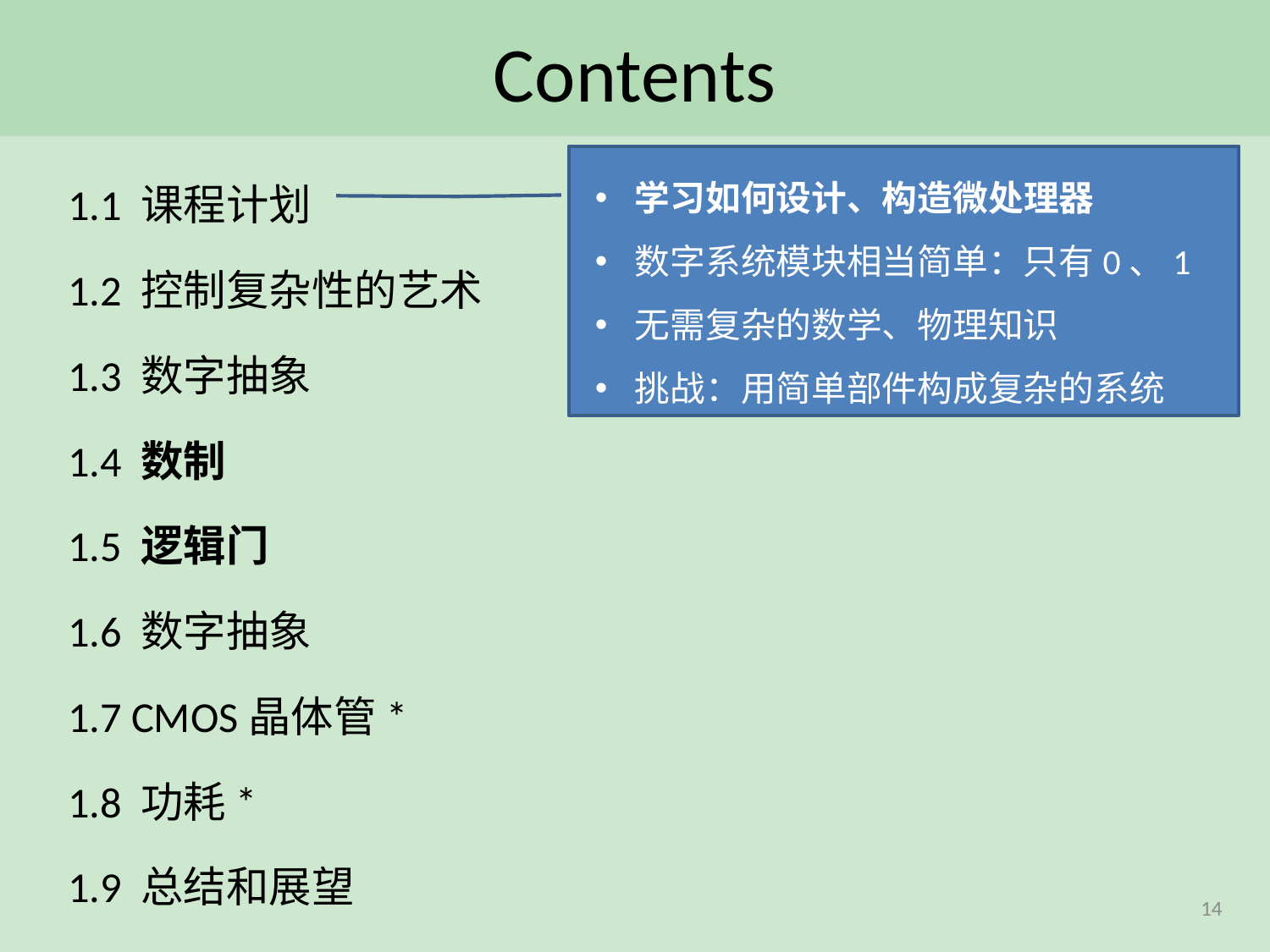

# Contents
1.1 课程计划
1.2 控制复杂性的艺术
1.3 数字抽象
1.4 数制
1.5 逻辑门
1.6 数字抽象
1.7 CMOS晶体管*
1.8 功耗*
1.9 总结和展望

学习如何设计、构造微处理器
数字系统模块相当简单：只有0、1
无需复杂的数学、物理知识
挑战：用简单部件构成复杂的系统
14